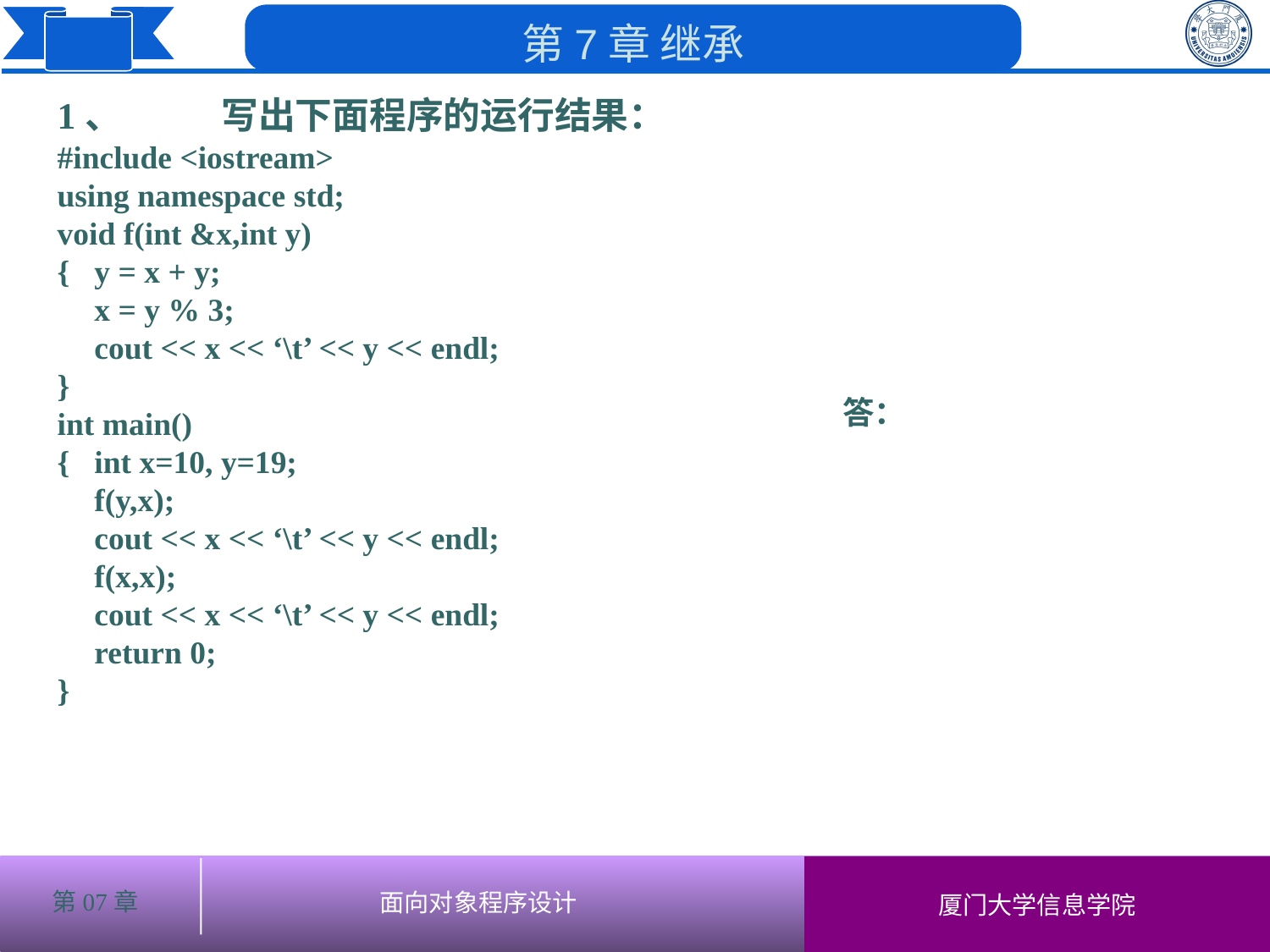

1、	写出下面程序的运行结果：
#include <iostream>
using namespace std;
void f(int &x,int y)
{	y = x + y;
	x = y % 3;
	cout << x << ‘\t’ << y << endl;
}
int main()
{	int x=10, y=19;
	f(y,x);
	cout << x << ‘\t’ << y << endl;
	f(x,x);
	cout << x << ‘\t’ << y << endl;
	return 0;
}
答： 2        29
    10         2
     2        20
     2         2
36